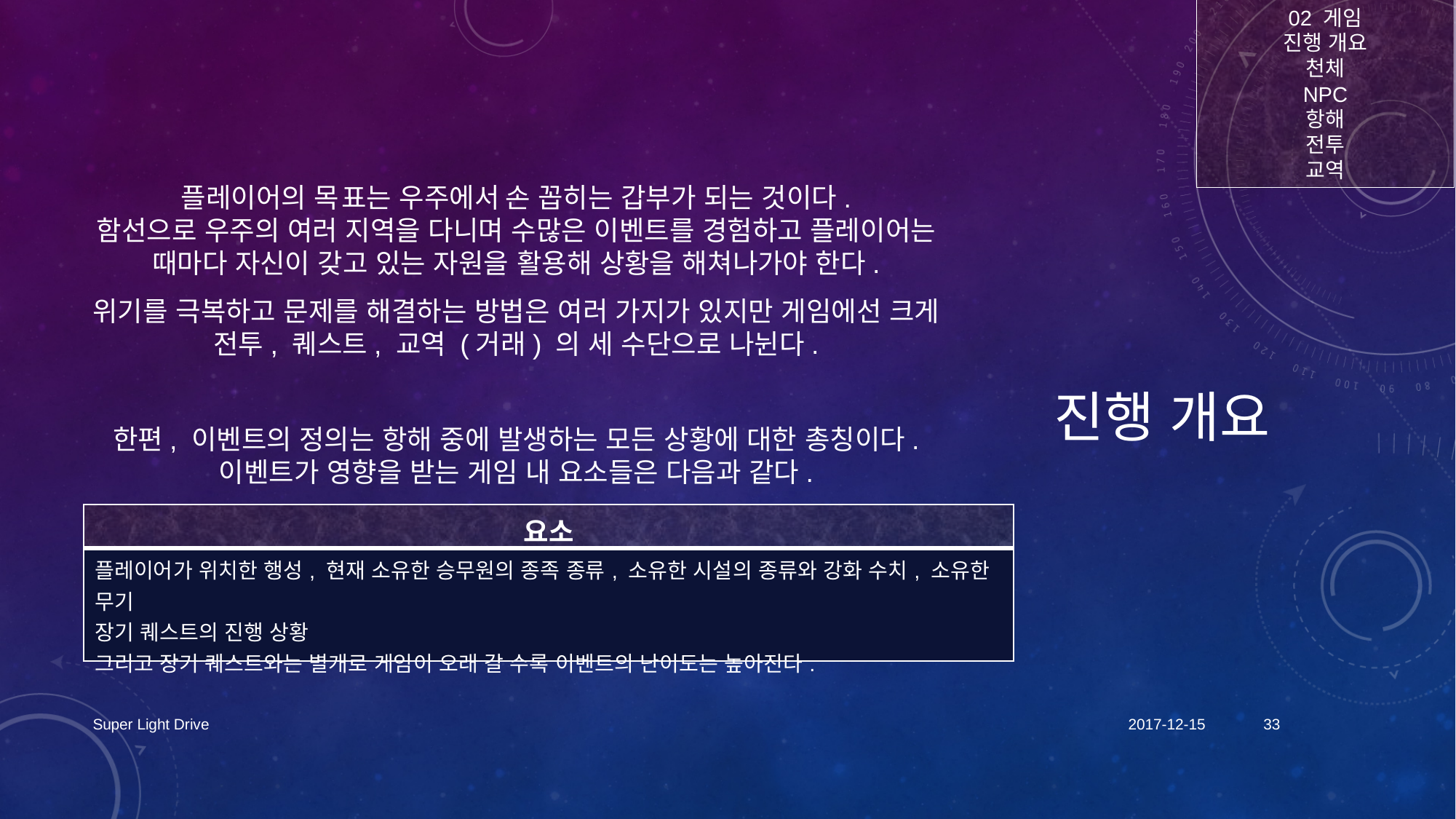

02 게임
진행 개요
천체
NPC
항해
전투
교역
# 진행 개요
플레이어의 목표는 우주에서 손 꼽히는 갑부가 되는 것이다.
함선으로 우주의 여러 지역을 다니며 수많은 이벤트를 경험하고 플레이어는 때마다 자신이 갖고 있는 자원을 활용해 상황을 해쳐나가야 한다.
위기를 극복하고 문제를 해결하는 방법은 여러 가지가 있지만 게임에선 크게
전투, 퀘스트, 교역 (거래) 의 세 수단으로 나뉜다.

한편, 이벤트의 정의는 항해 중에 발생하는 모든 상황에 대한 총칭이다. 이벤트가 영향을 받는 게임 내 요소들은 다음과 같다.

| 요소 |
| --- |
| 플레이어가 위치한 행성, 현재 소유한 승무원의 종족 종류, 소유한 시설의 종류와 강화 수치, 소유한 무기 장기 퀘스트의 진행 상황 그리고 장기 퀘스트와는 별개로 게임이 오래 갈 수록 이벤트의 난이도는 높아진다. |
Super Light Drive
2017-12-15
33